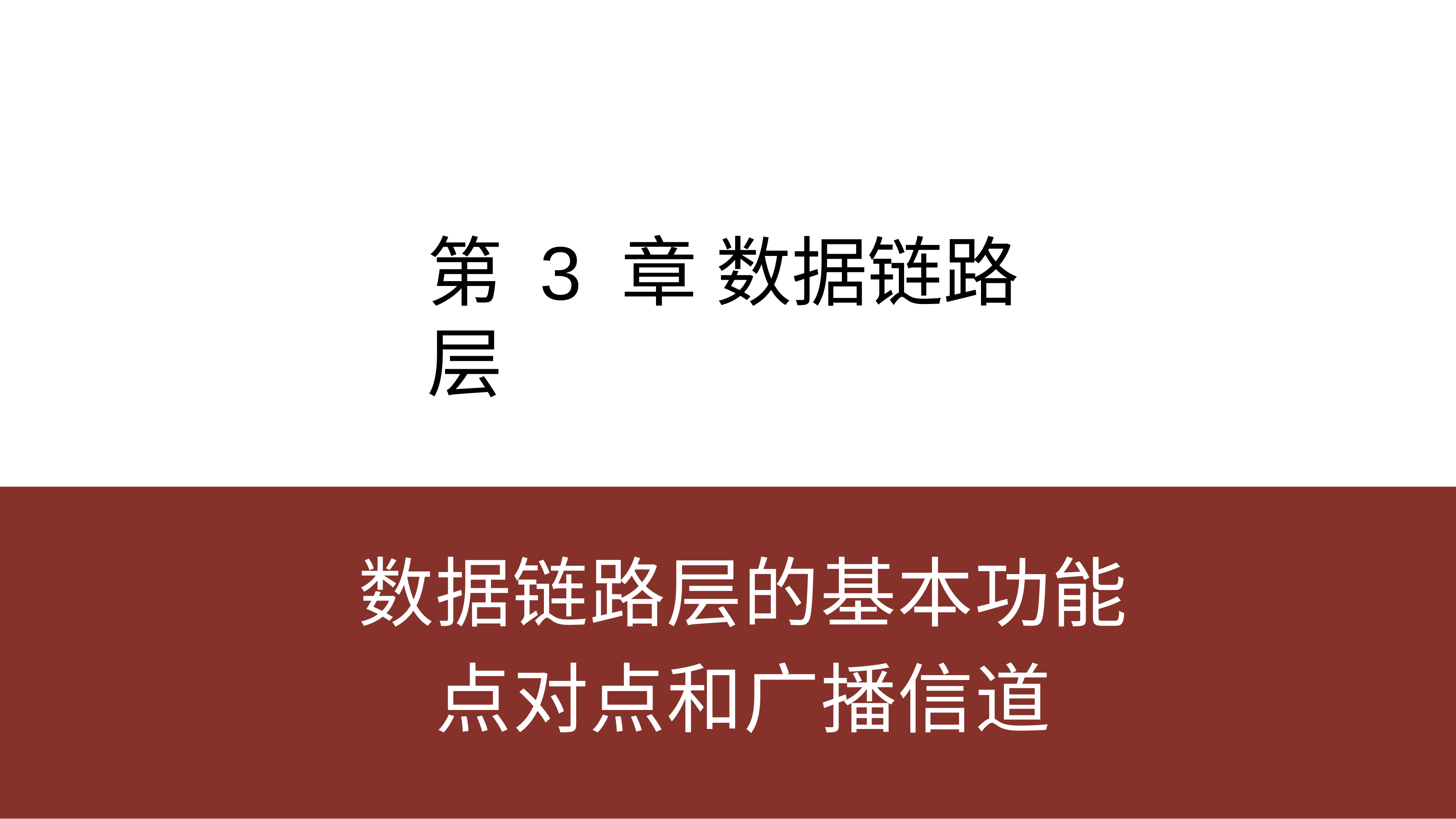

# 第 3 章 数据链路层

数据链路层的基本功能 点对点和⼴播信道